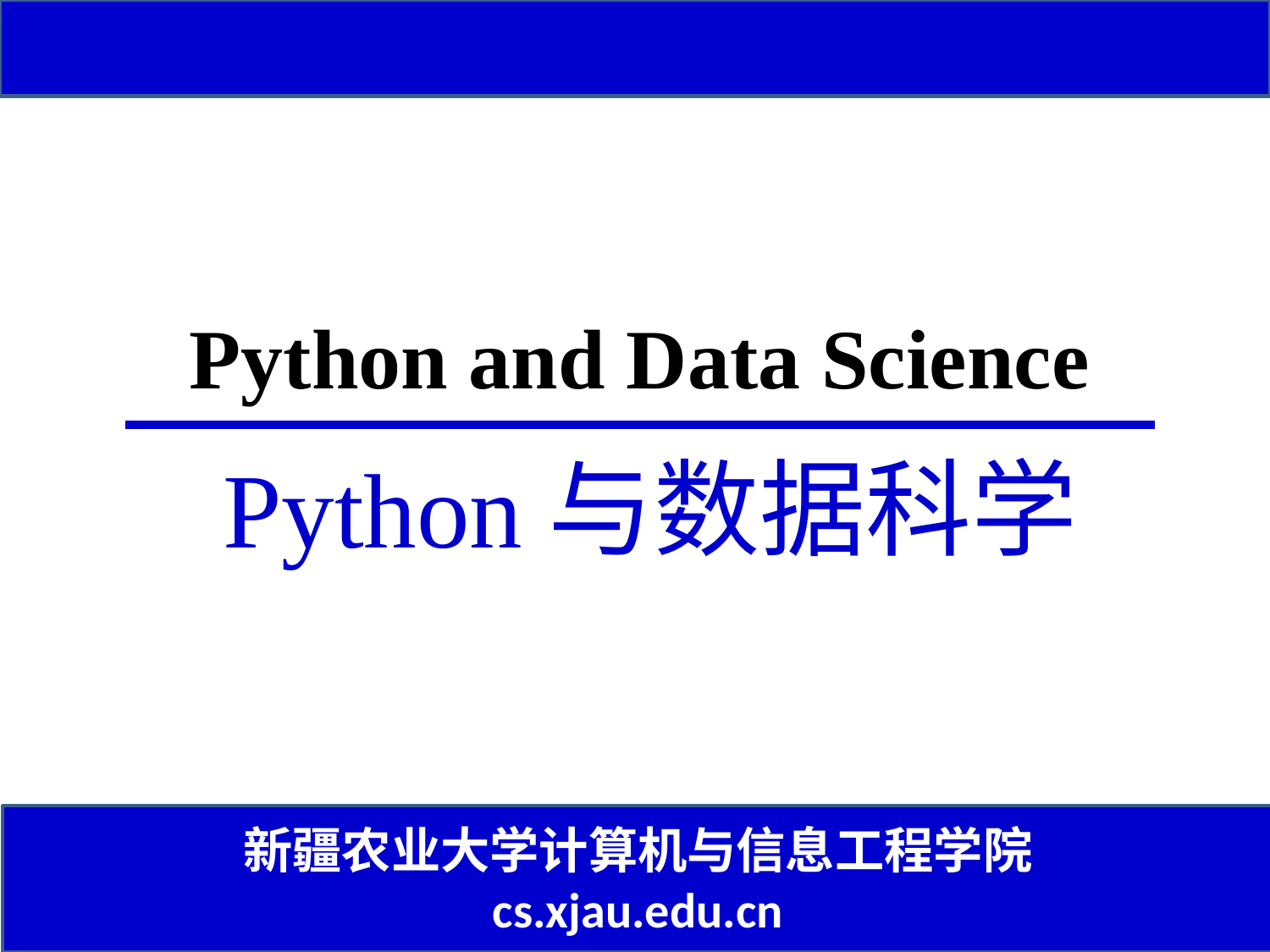

Python and Data Science
Python与数据科学
新疆农业大学计算机与信息工程学院
cs.xjau.edu.cn